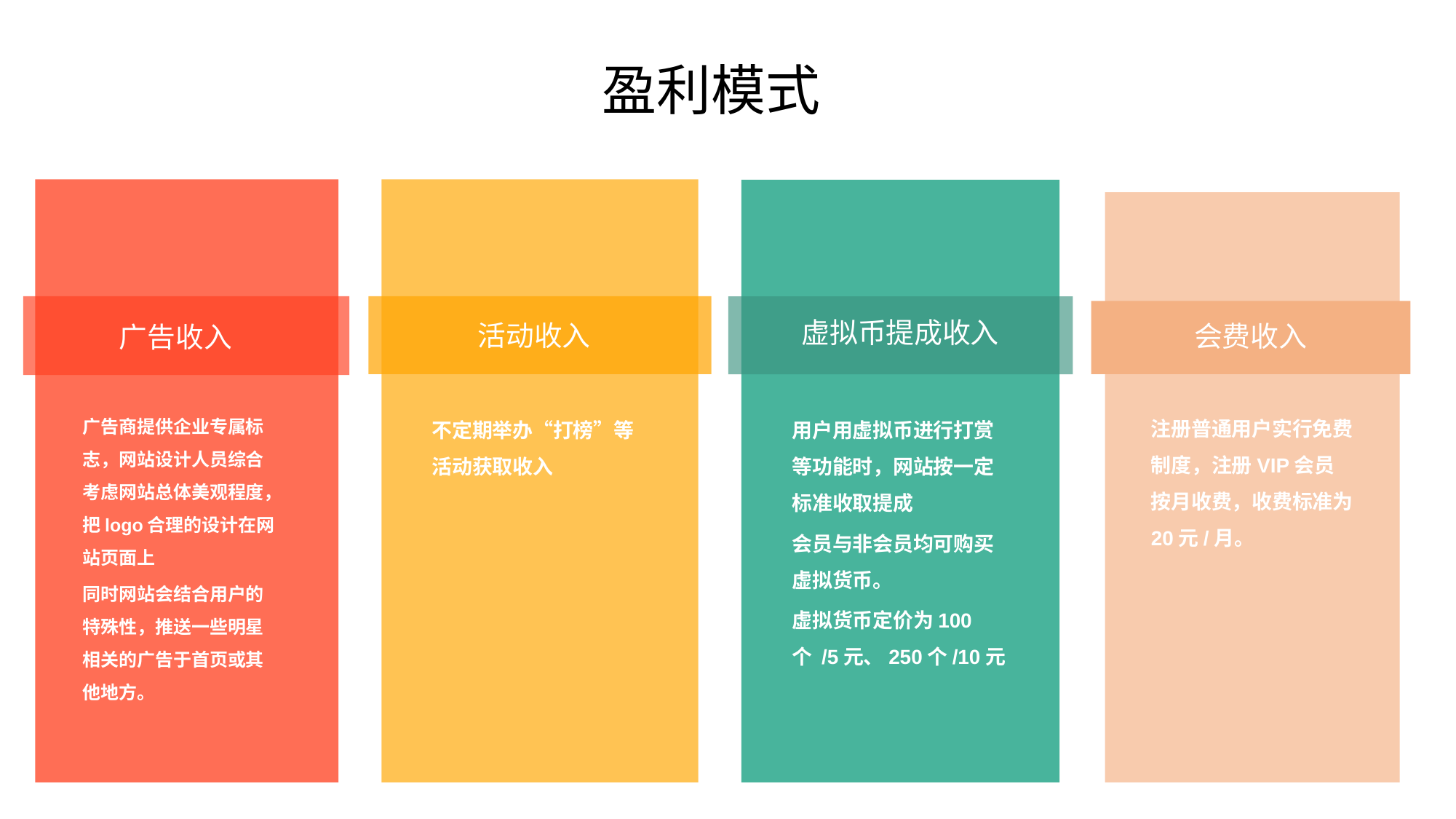

盈利模式

广告收入
广告商提供企业专属标志，网站设计人员综合考虑网站总体美观程度，把logo合理的设计在网站页面上
同时网站会结合用户的特殊性，推送一些明星相关的广告于首页或其他地方。

不定期举办“打榜”等活动获取收入

虚拟币提成收入
用户用虚拟币进行打赏等功能时，网站按一定标准收取提成
会员与非会员均可购买虚拟货币。
虚拟货币定价为100个 /5元、250个/10元

会费收入
注册普通用户实行免费制度，注册VIP会员按月收费，收费标准为20元/月。
活动收入